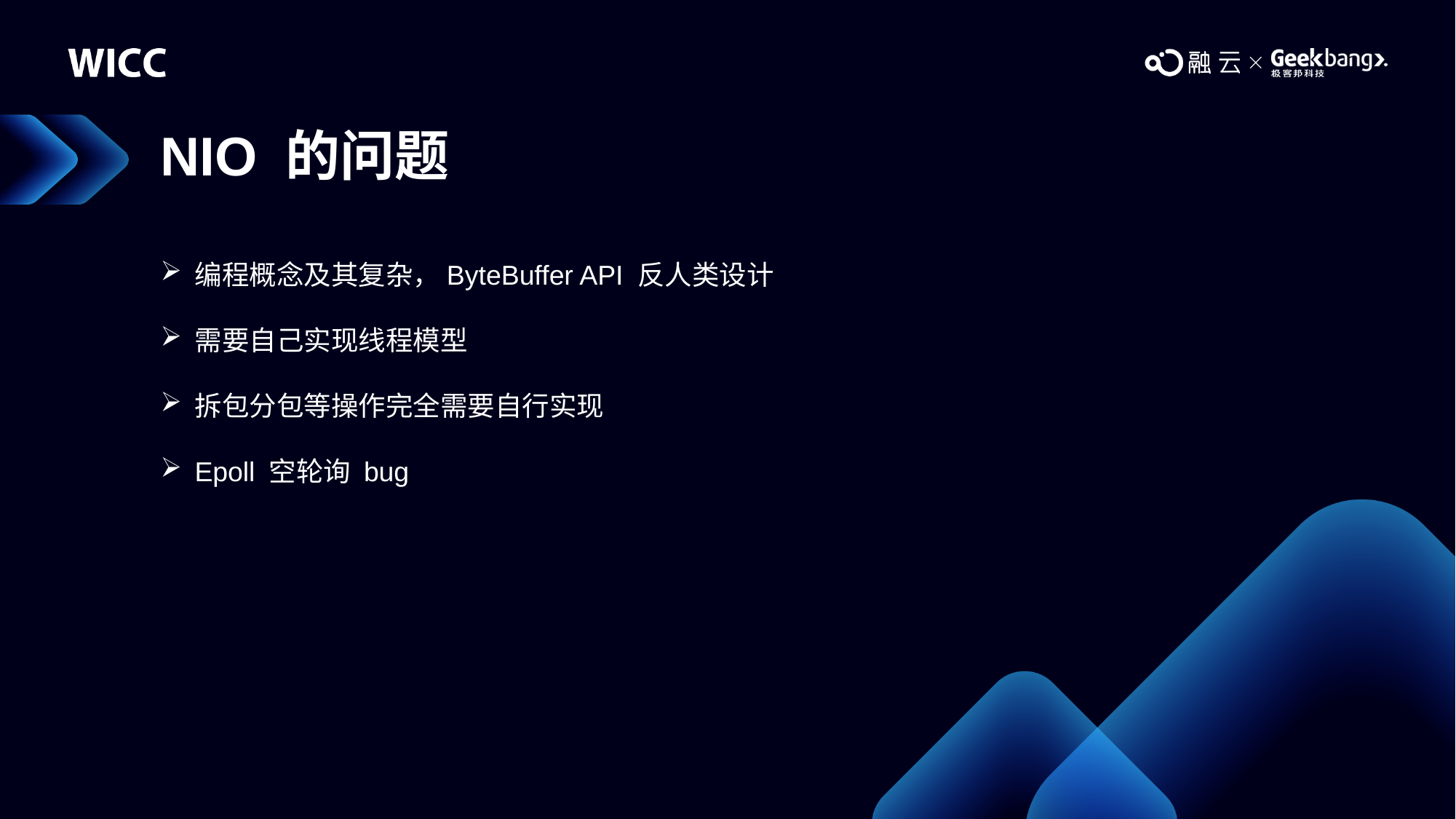

# NIO 的问题
编程概念及其复杂，ByteBuffer API 反人类设计

需要自己实现线程模型

拆包分包等操作完全需要自行实现

Epoll 空轮询 bug